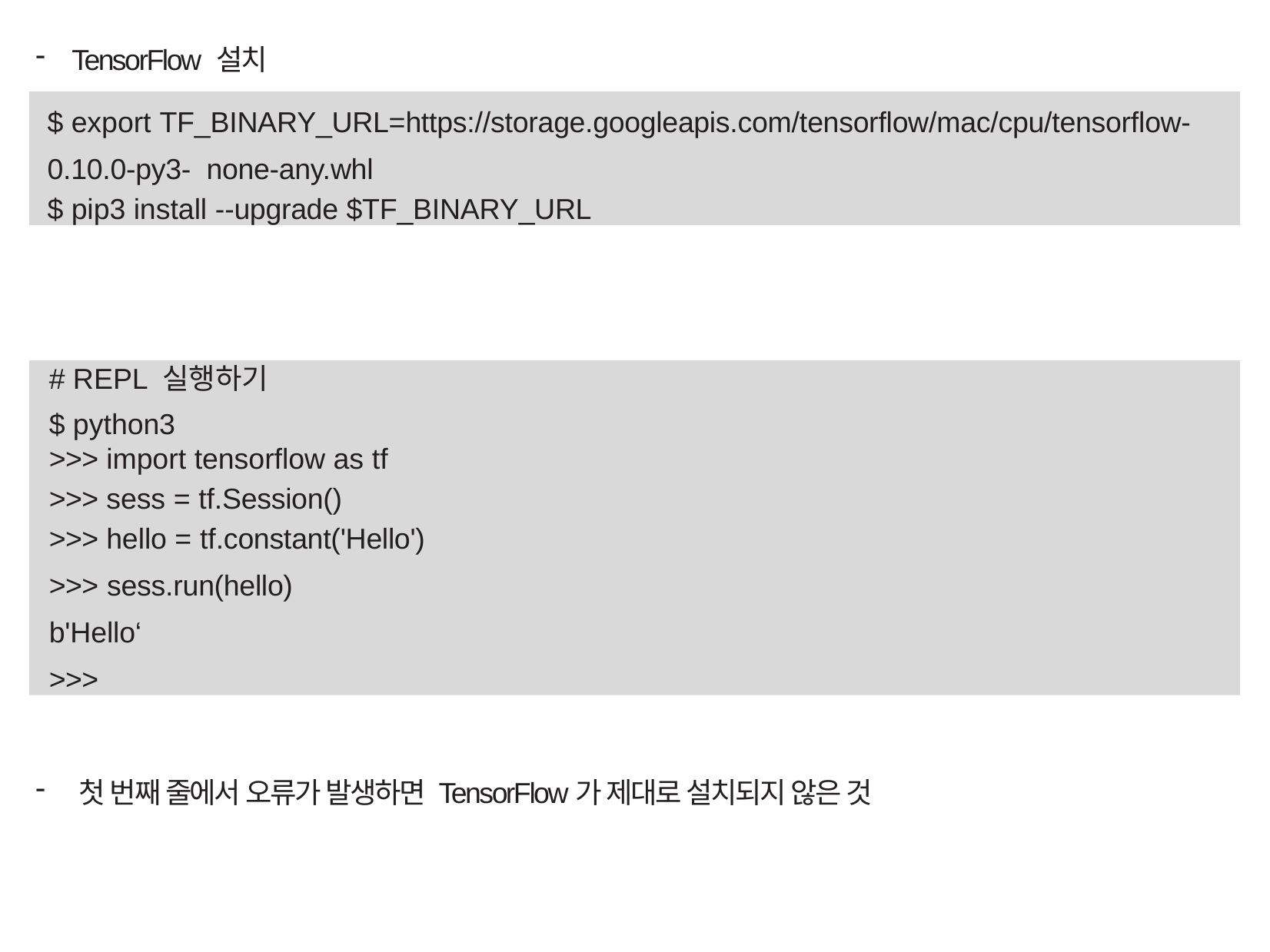

TensorFlow 설치

설치가  제대로  됐는지 확인하기

첫 번째 줄에서 오류가 발생하면 TensorFlow가 제대로 설치되지 않은 것
$ export TF_BINARY_URL=https://storage.googleapis.com/tensorflow/mac/cpu/tensorflow-0.10.0-py3-  none-any.whl
$ pip3 install --upgrade $TF_BINARY_URL
# REPL 실행하기
$ python3
>>> import tensorflow as tf
>>> sess = tf.Session()
>>> hello = tf.constant('Hello')
>>> sess.run(hello)
b'Hello‘
>>>